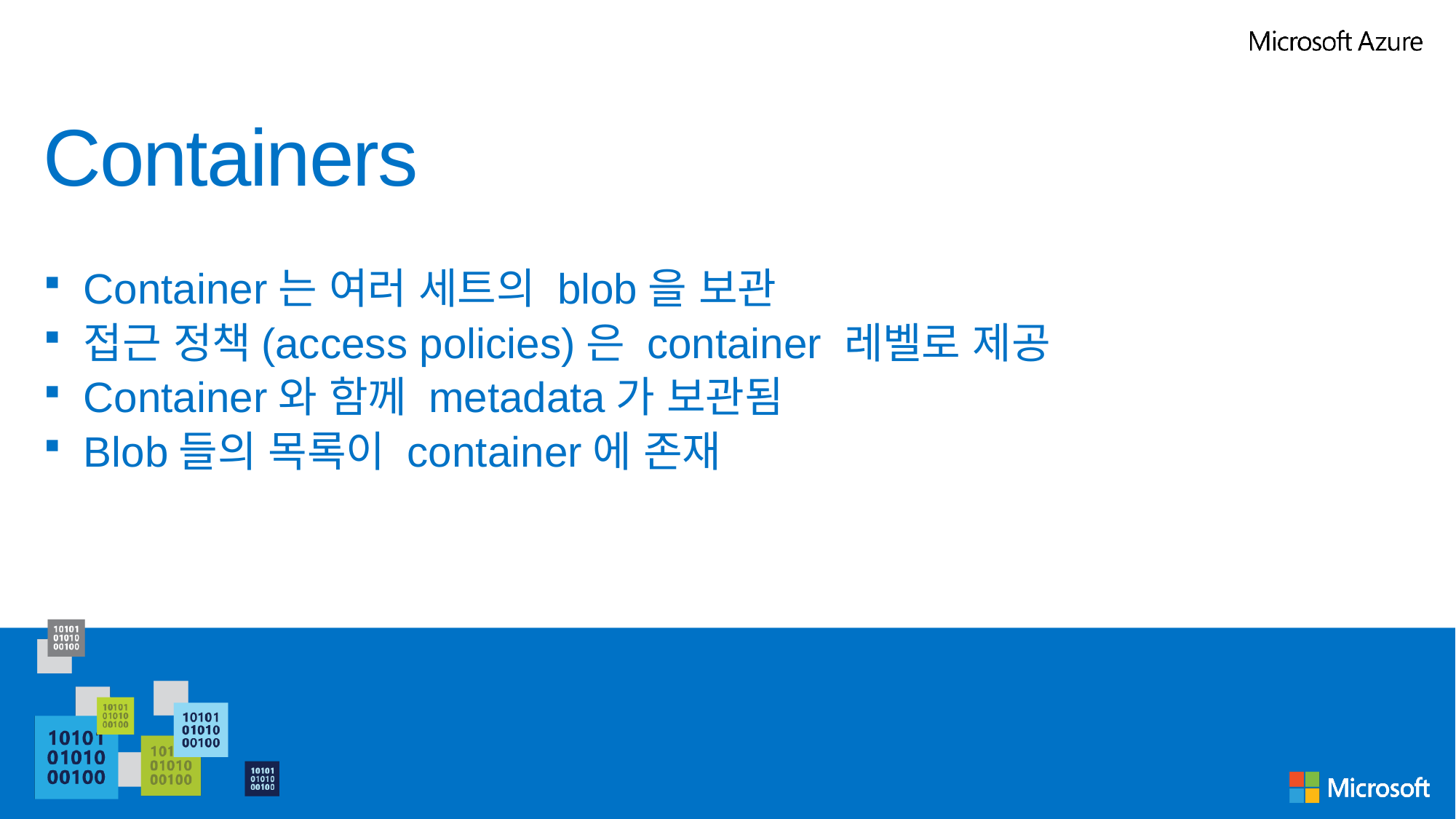

# Containers
Container는 여러 세트의 blob을 보관
접근 정책(access policies)은 container 레벨로 제공
Container와 함께 metadata가 보관됨
Blob들의 목록이 container에 존재